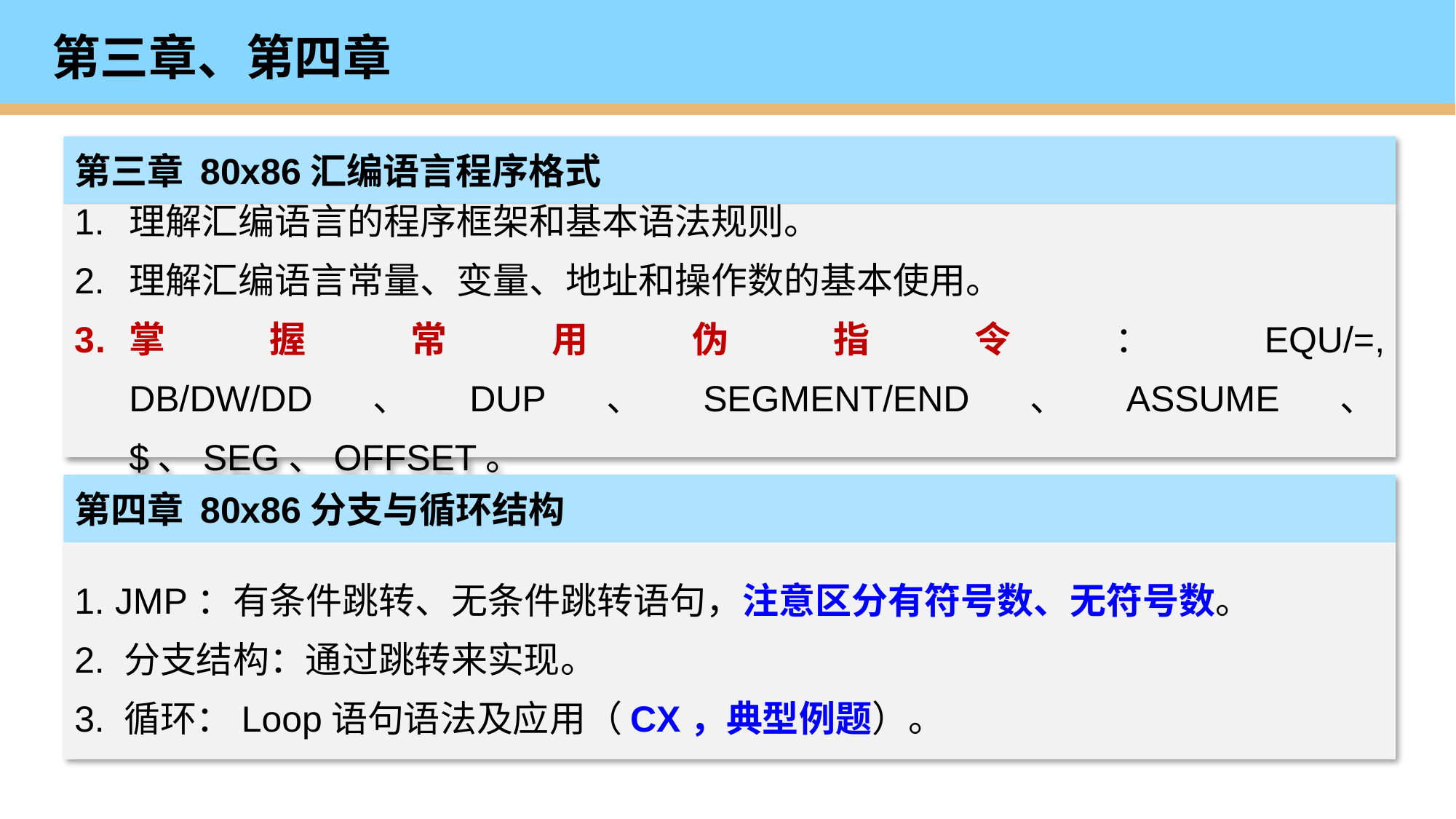

# 第三章、第四章
第三章 80x86汇编语言程序格式
理解汇编语言的程序框架和基本语法规则。
理解汇编语言常量、变量、地址和操作数的基本使用。
掌握常用伪指令：EQU/=, DB/DW/DD、DUP、SEGMENT/END、ASSUME、$、SEG、OFFSET。
第四章 80x86分支与循环结构
1. JMP：有条件跳转、无条件跳转语句，注意区分有符号数、无符号数。
2. 分支结构：通过跳转来实现。
3. 循环：Loop语句语法及应用（CX，典型例题）。
5